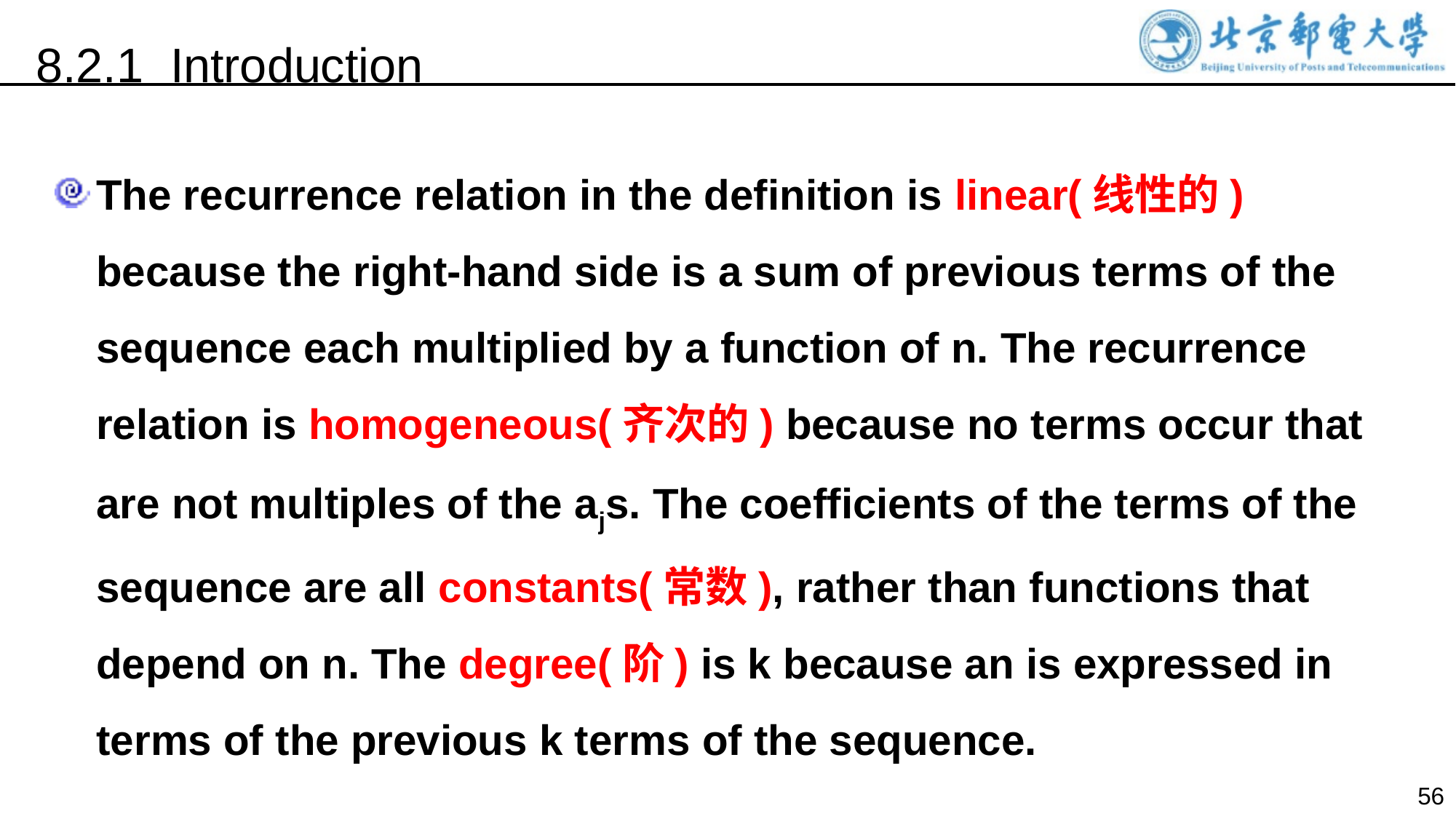

8.2.1  Introduction
The recurrence relation in the definition is linear(线性的) because the right-hand side is a sum of previous terms of the sequence each multiplied by a function of n. The recurrence relation is homogeneous(齐次的) because no terms occur that are not multiples of the ajs. The coefficients of the terms of the sequence are all constants(常数), rather than functions that depend on n. The degree(阶) is k because an is expressed in terms of the previous k terms of the sequence.